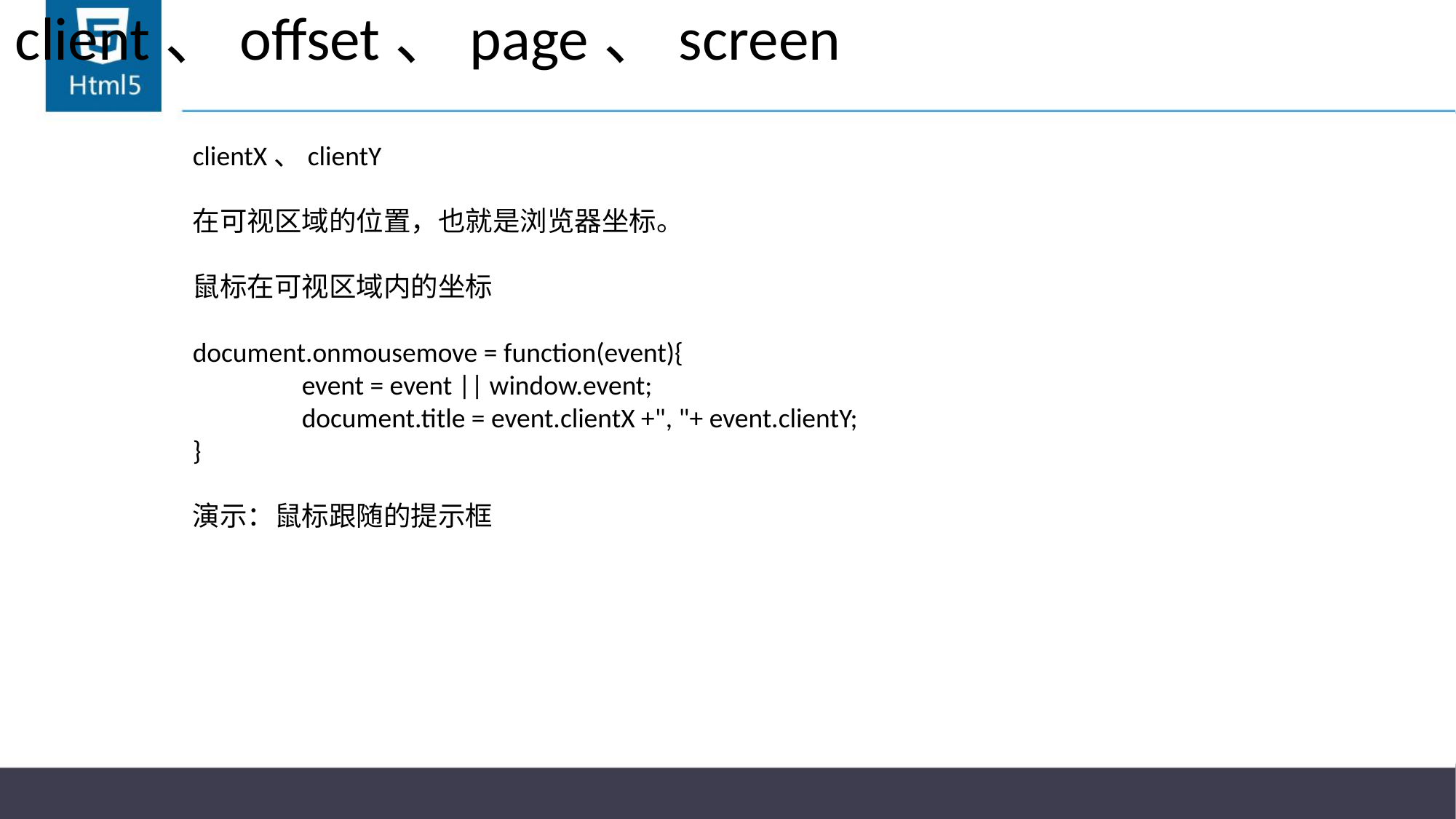

# client、offset、page、screen
clientX、clientY

在可视区域的位置，也就是浏览器坐标。

鼠标在可视区域内的坐标

document.onmousemove = function(event){
	event = event || window.event;
	document.title = event.clientX +", "+ event.clientY;
}

演示：鼠标跟随的提示框